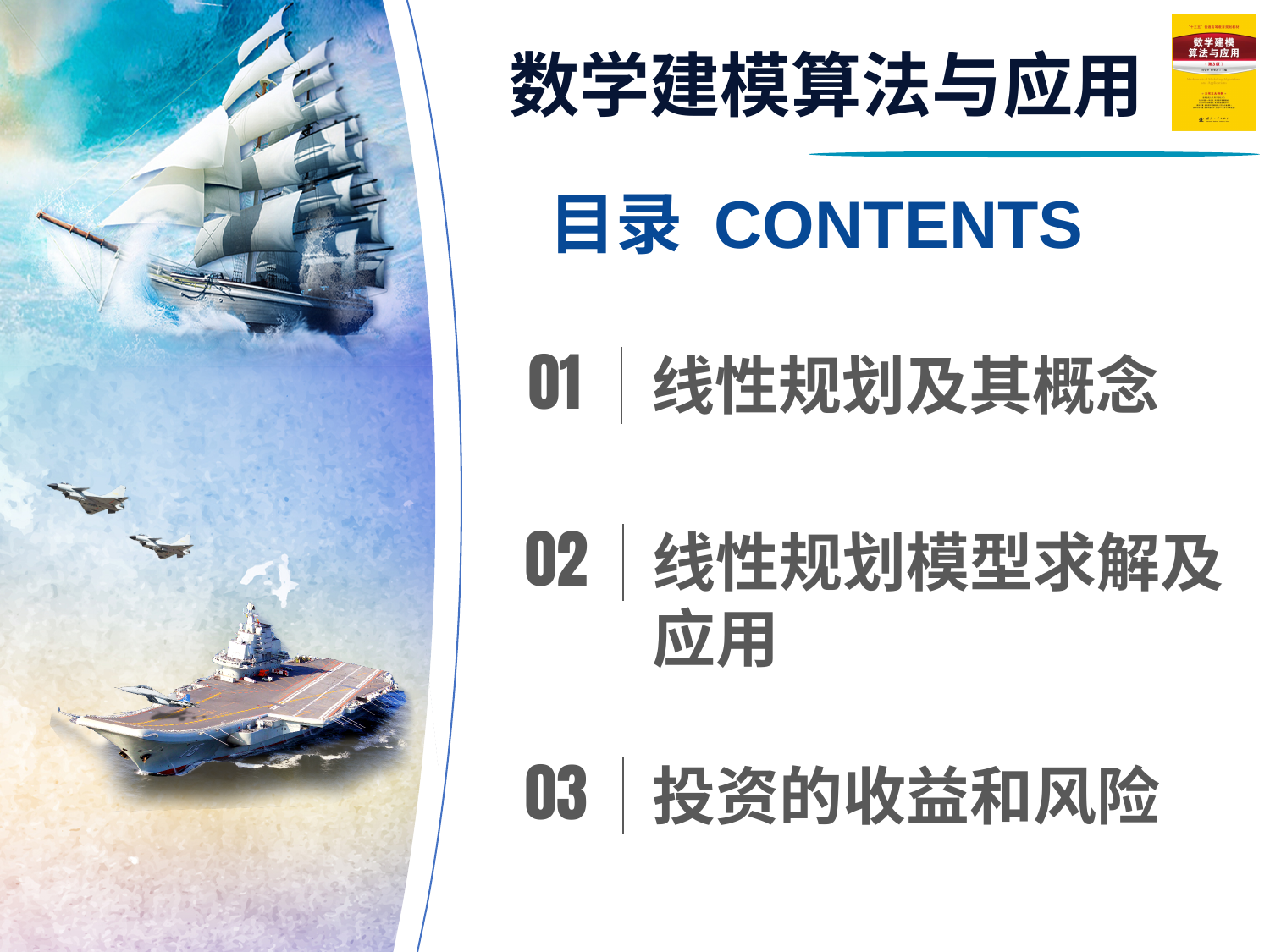

目录 CONTENTS
01
线性规划及其概念
02
线性规划模型求解及应用
03
投资的收益和风险